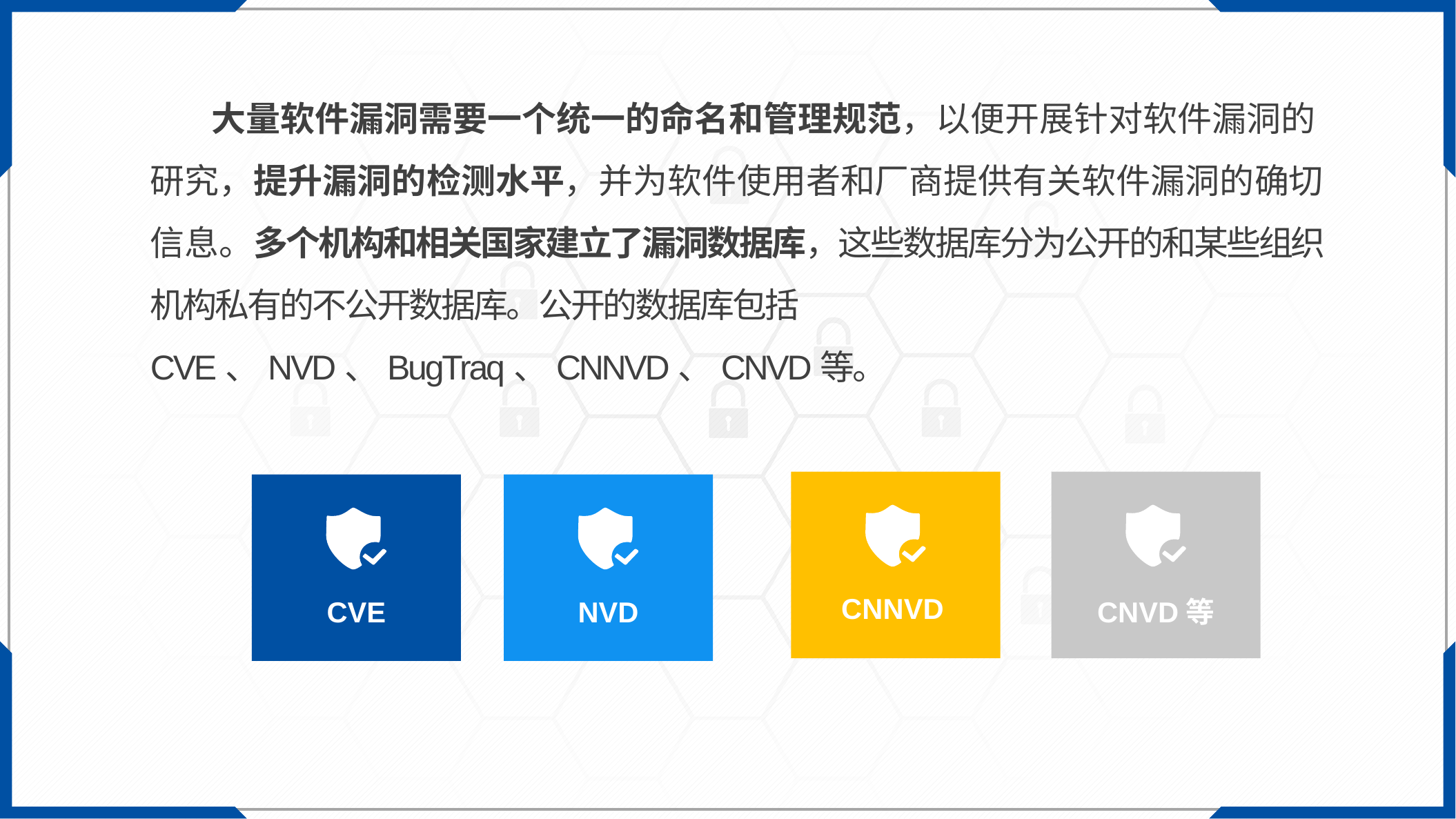

大量软件漏洞需要一个统一的命名和管理规范，以便开展针对软件漏洞的研究，提升漏洞的检测水平，并为软件使用者和厂商提供有关软件漏洞的确切信息。多个机构和相关国家建立了漏洞数据库，这些数据库分为公开的和某些组织机构私有的不公开数据库。公开的数据库包括CVE、NVD、BugTraq、CNNVD、CNVD等。

CNVD等

CNNVD

CVE

NVD